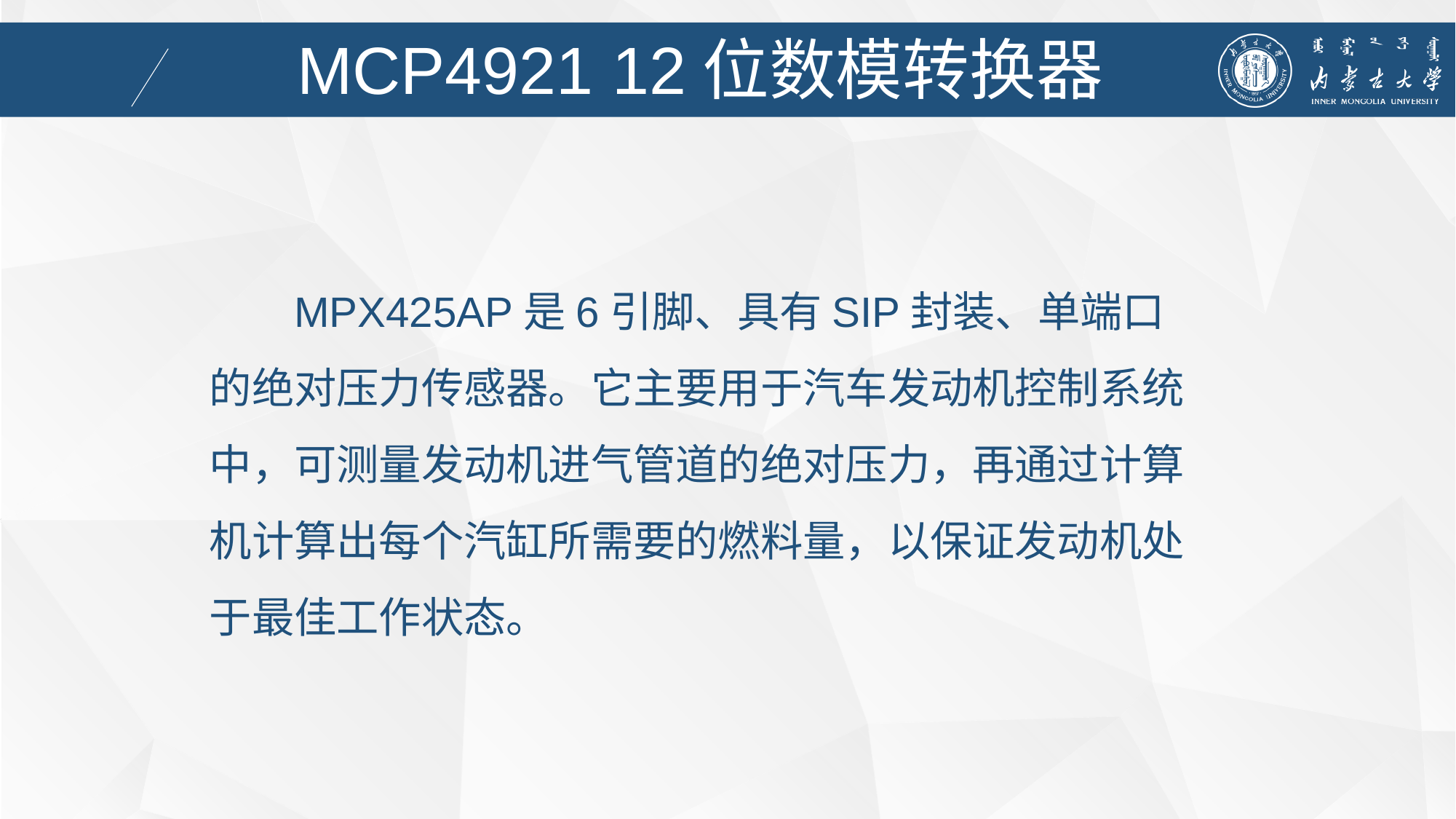

MCP4921 12位数模转换器
MPX425AP是6引脚、具有SIP封装、单端口的绝对压力传感器。它主要用于汽车发动机控制系统中，可测量发动机进气管道的绝对压力，再通过计算机计算出每个汽缸所需要的燃料量，以保证发动机处于最佳工作状态。